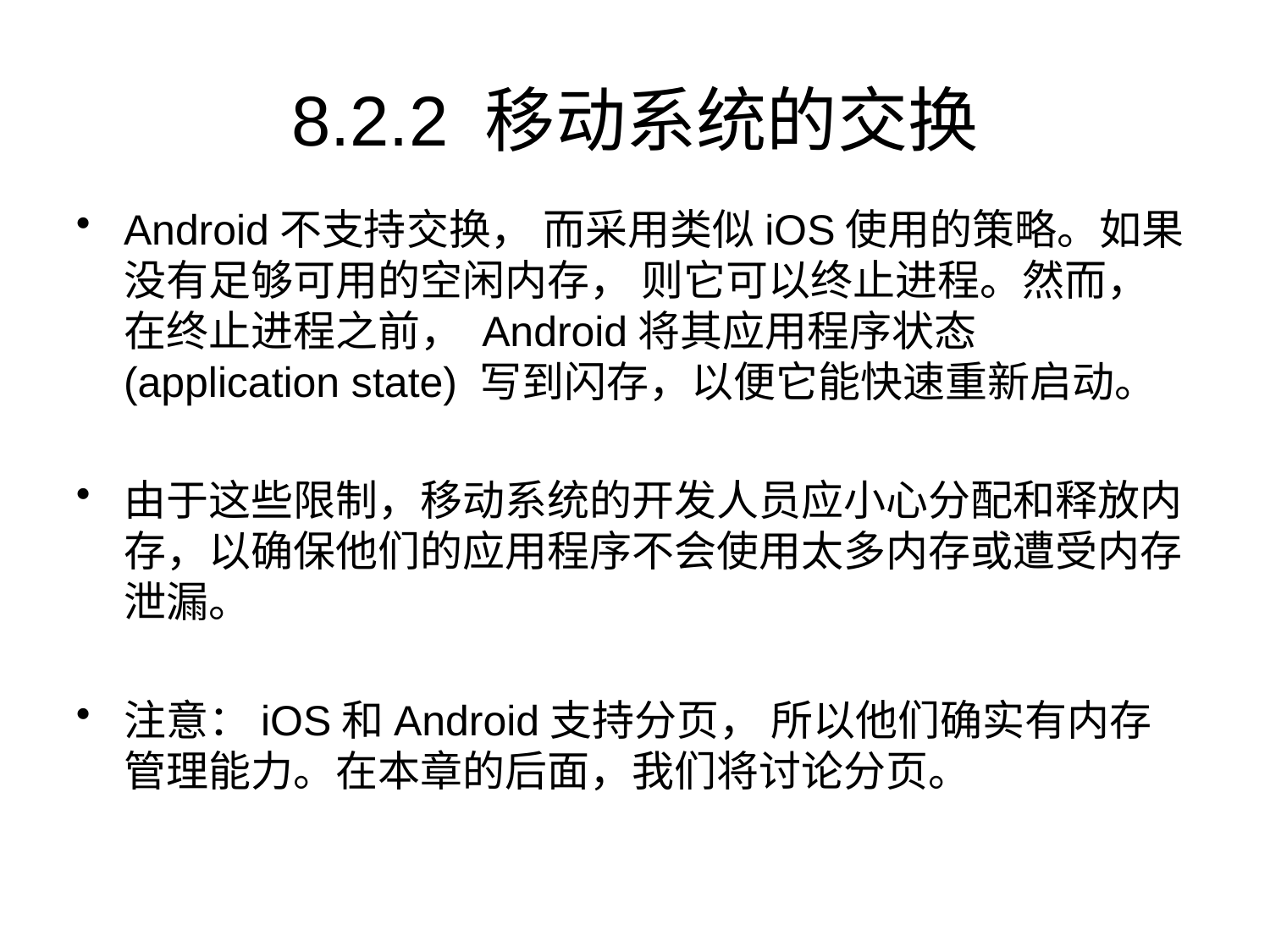

# 8.2.2 移动系统的交换
Android不支持交换， 而采用类似iOS使用的策略。如果没有足够可用的空闲内存， 则它可以终止进程。然而， 在终止进程之前， Android将其应用程序状态(application state) 写到闪存，以便它能快速重新启动。

由于这些限制，移动系统的开发人员应小心分配和释放内存，以确保他们的应用程序不会使用太多内存或遭受内存泄漏。

注意：iOS和Android支持分页， 所以他们确实有内存管理能力。在本章的后面，我们将讨论分页。